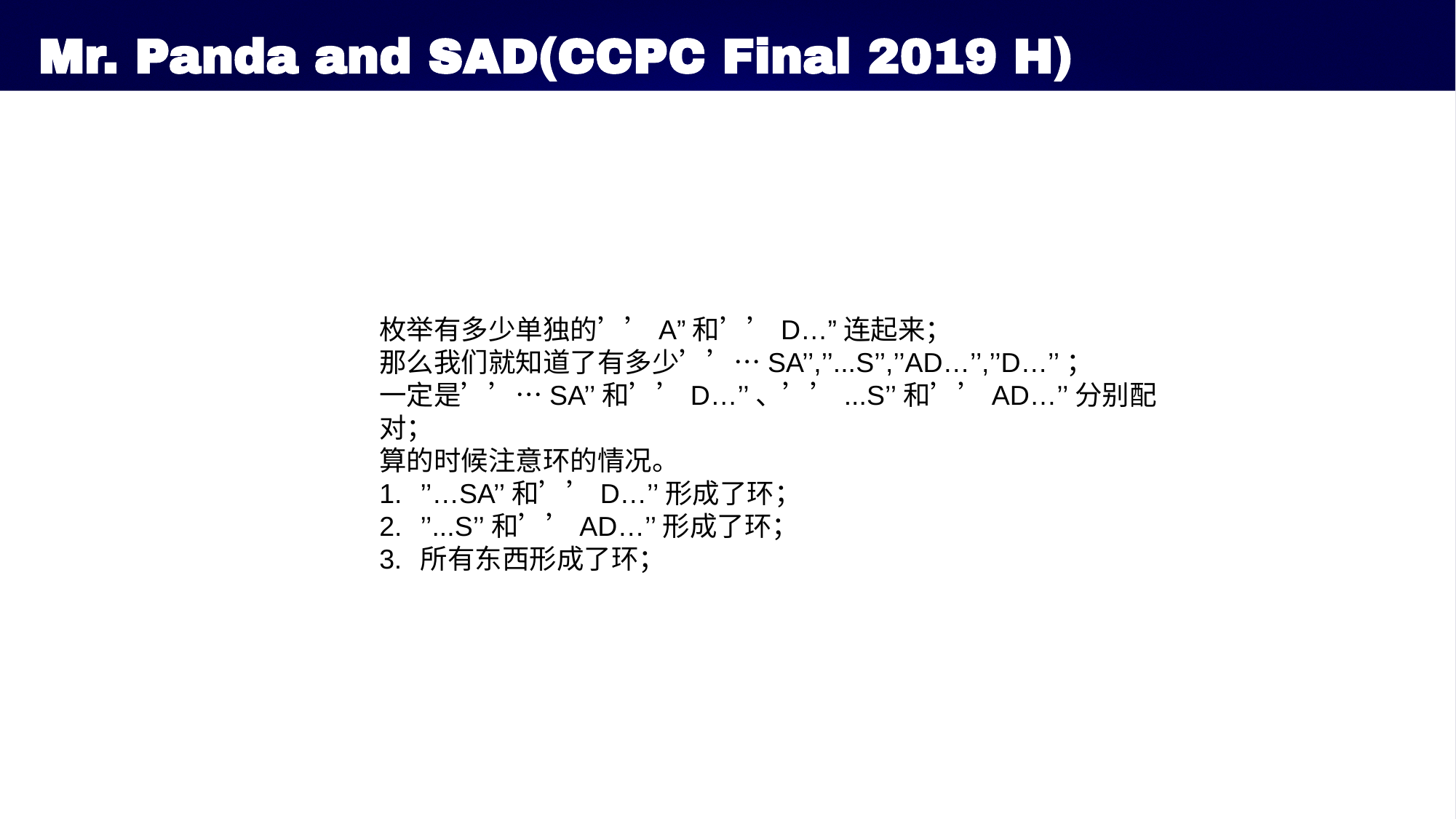

# Mr. Panda and SAD(CCPC Final 2019 H)
枚举有多少单独的’’A”和’’D…”连起来；
那么我们就知道了有多少’’…SA’’,’’...S’’,’’AD…’’,’’D…’’；
一定是’’…SA’’和’’D…’’、’’...S’’和’’AD…’’分别配对；
算的时候注意环的情况。
’’…SA’’和’’D…’’形成了环；
’’...S’’和’’AD…’’形成了环；
所有东西形成了环；